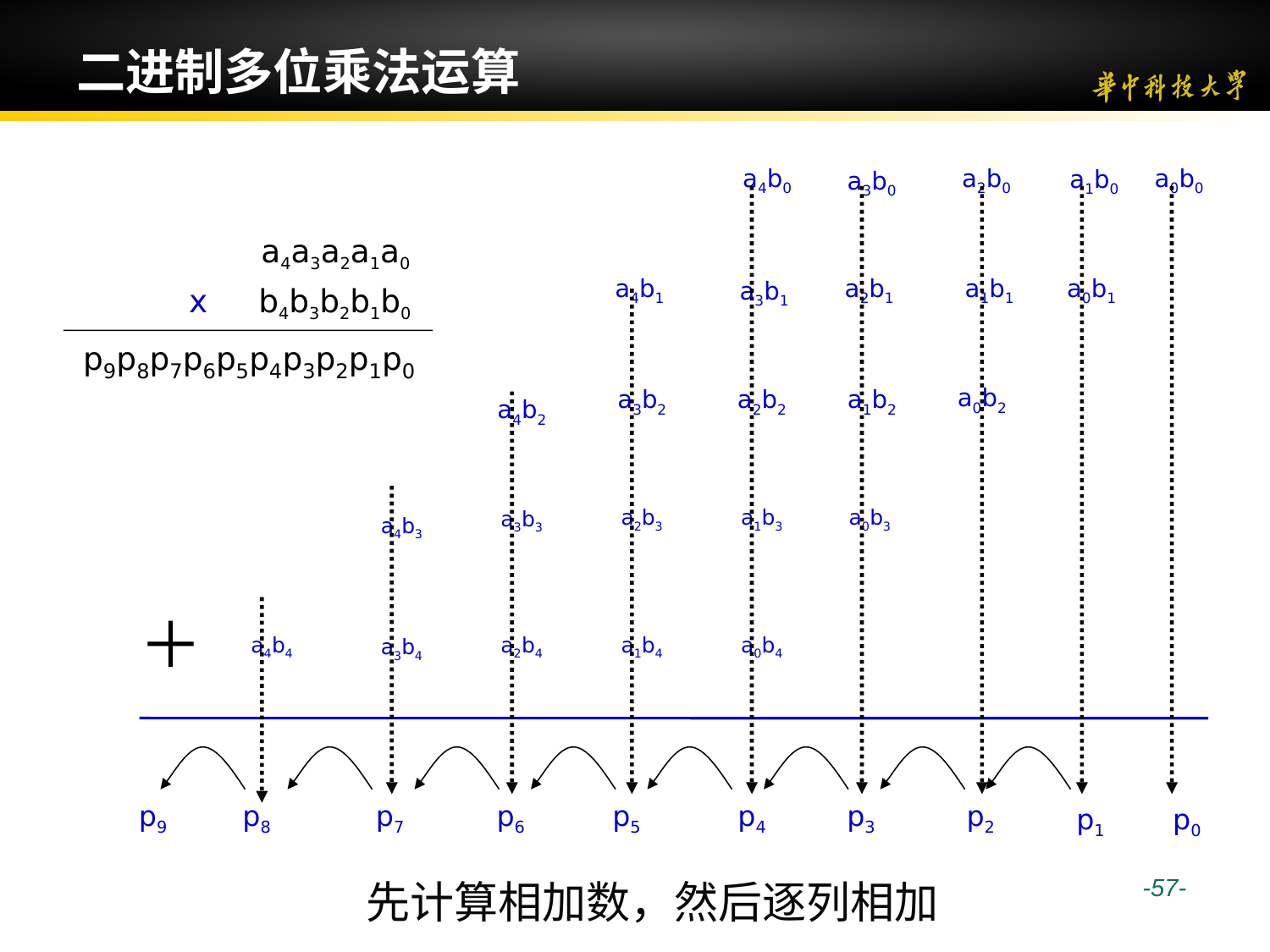

# 二进制多位乘法运算
a4b0
a2b0
a0b0
a1b0
a3b0

a4a3a2a1a0
a4b1
a2b1
a1b1
a0b1
a3b1
 x     b4b3b2b1b0

 p9p8p7p6p5p4p3p2p1p0

a0b2
a3b2
a2b2
a1b2
a4b2

a2b3
a1b3
a0b3
a3b3
a4b3

＋
a4b4
a2b4
a1b4
a0b4
a3b4

p9
p8
   p7
  p6
p5
p4
 p3
  p2
  p1
p0
先计算相加数，然后逐列相加
 -57-